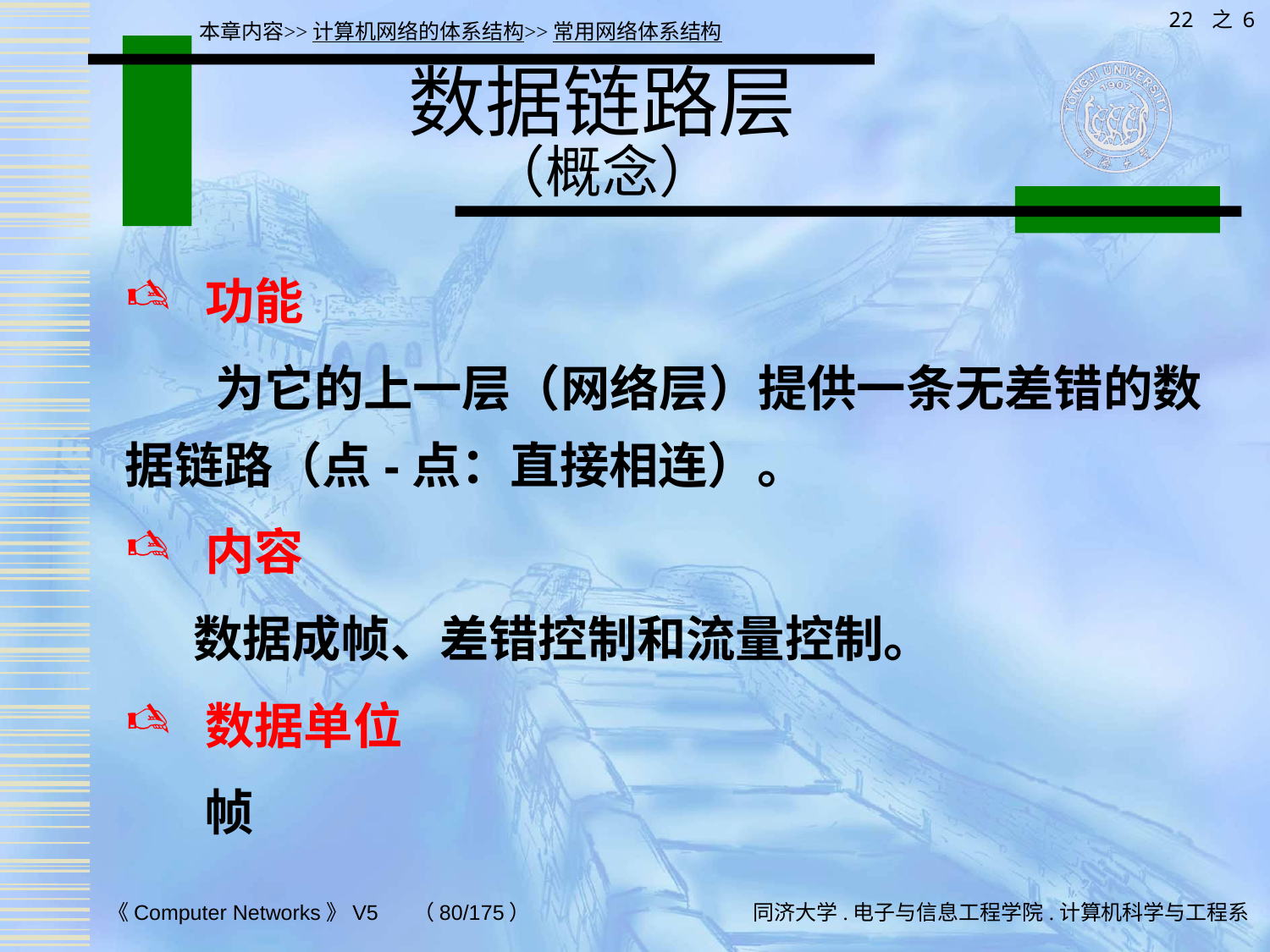

22 之 6
本章内容>>计算机网络的体系结构>>常用网络体系结构
# 数据链路层 （概念）
  功能
       为它的上一层（网络层）提供一条无差错的数据链路（点-点：直接相连）。
  内容
     数据成帧、差错控制和流量控制。
  数据单位
      帧